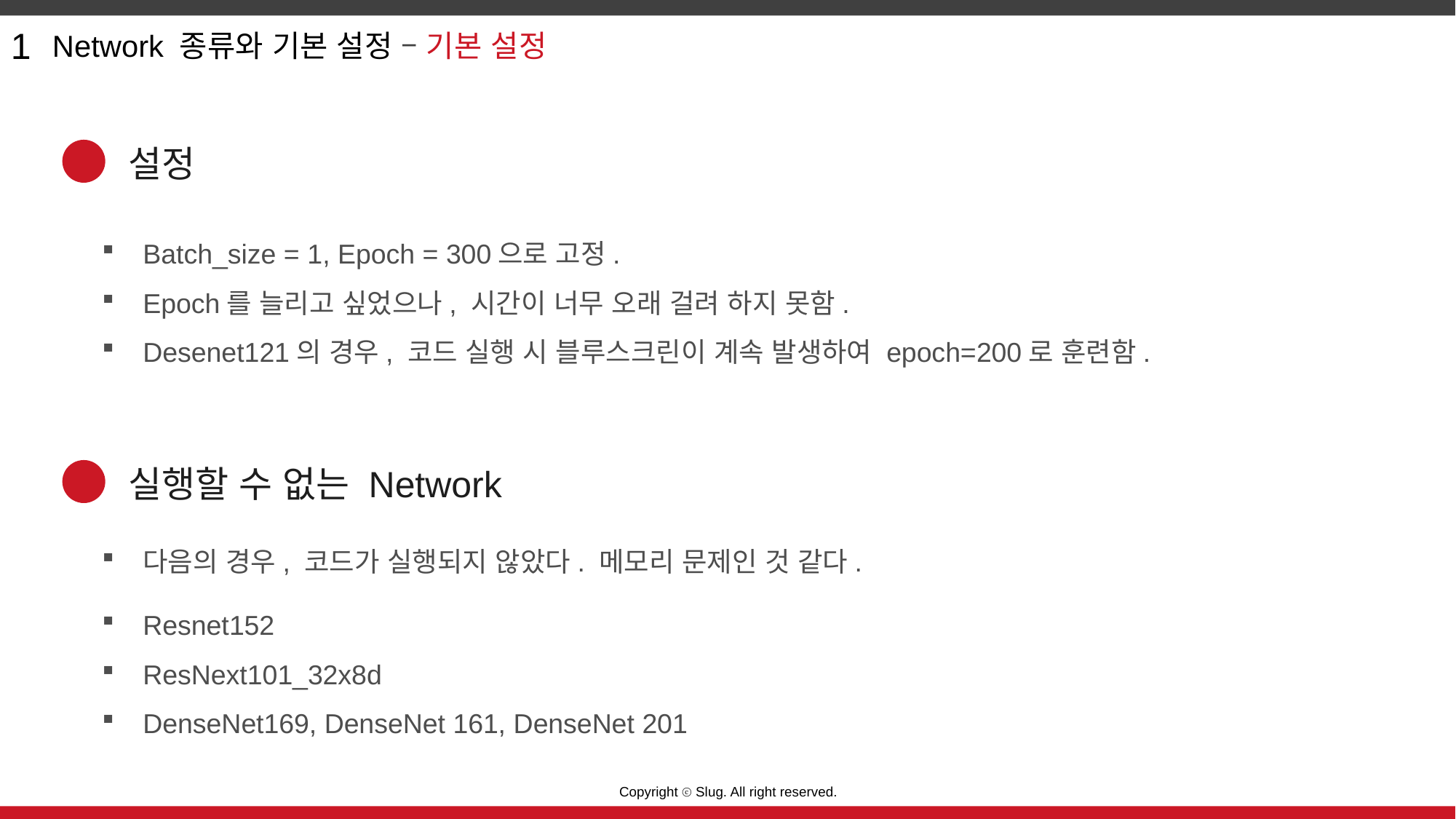

1
Network 종류와 기본 설정 – 기본 설정
설정

Batch_size = 1, Epoch = 300으로 고정.
Epoch를 늘리고 싶었으나, 시간이 너무 오래 걸려 하지 못함.
Desenet121의 경우, 코드 실행 시 블루스크린이 계속 발생하여 epoch=200로 훈련함.
실행할 수 없는 Network

다음의 경우, 코드가 실행되지 않았다. 메모리 문제인 것 같다.
Resnet152
ResNext101_32x8d
DenseNet169, DenseNet 161, DenseNet 201